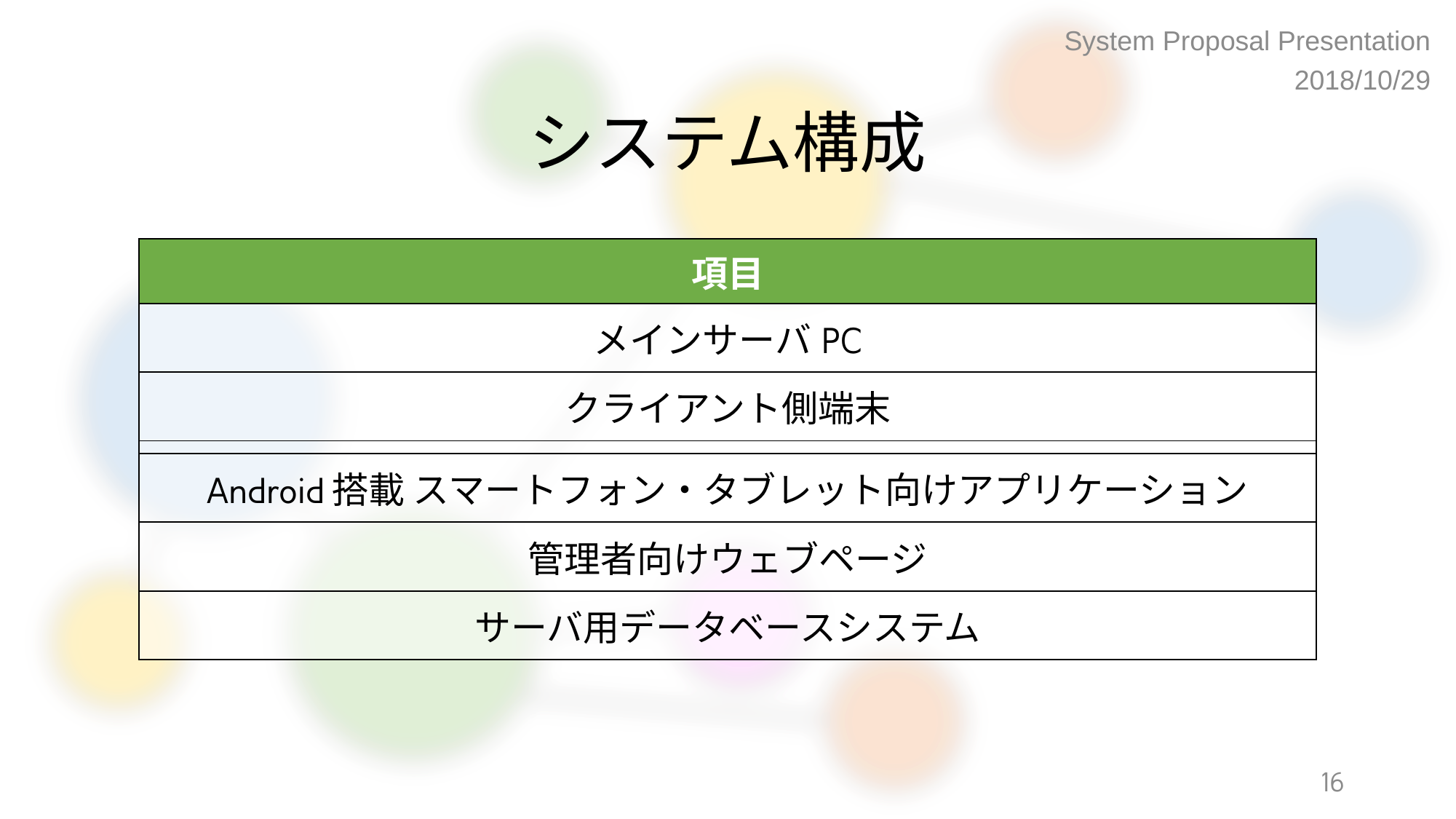

System Proposal Presentation
2018/10/29
# システム構成

| 項目 |
| --- |
| メインサーバPC |
| クライアント側端末 |
|  |
| Android搭載 スマートフォン・タブレット向けアプリケーション |
| 管理者向けウェブページ |
| サーバ用データベースシステム |
16